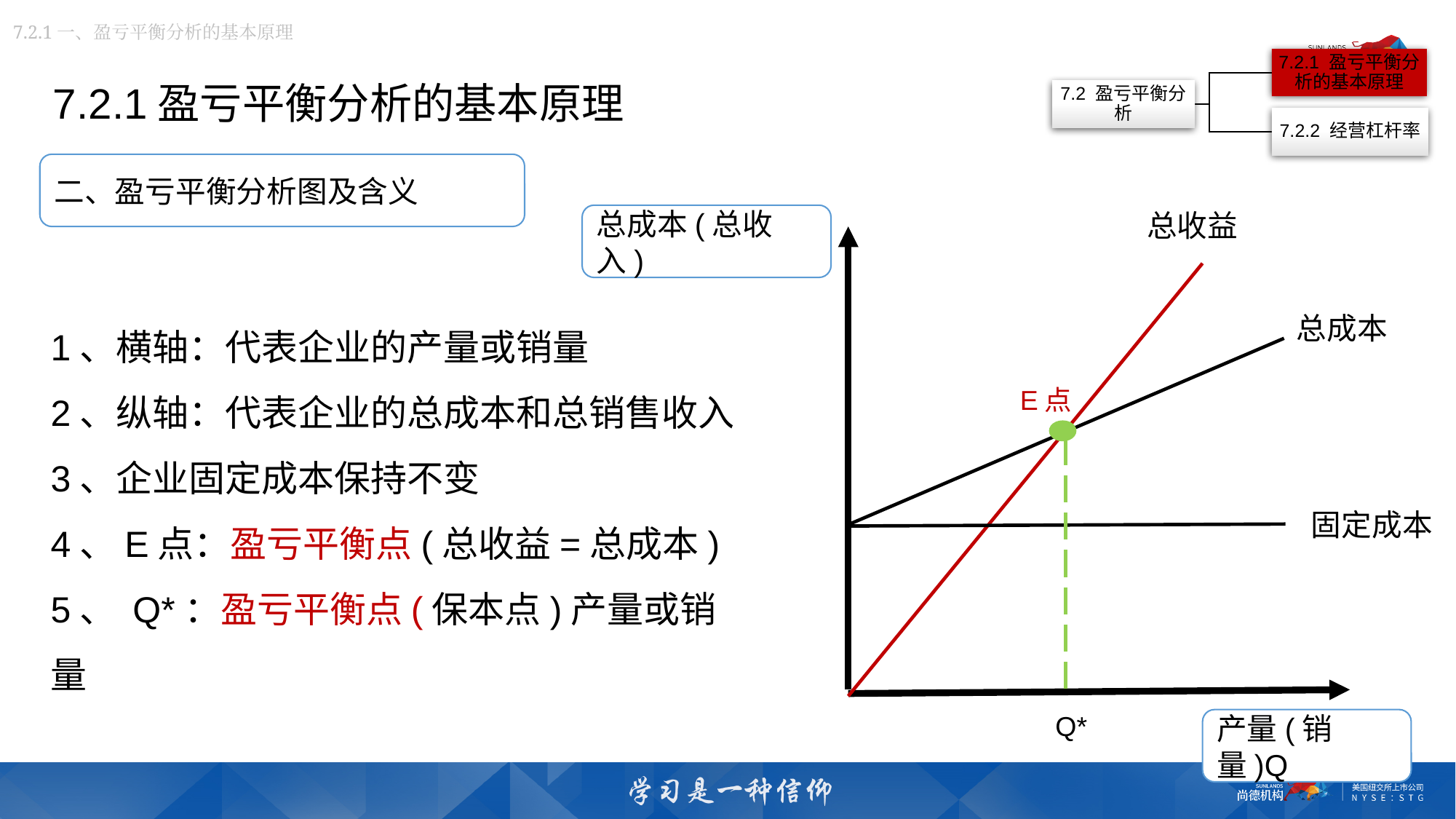

7.2 盈亏平衡分析
7.2.1 盈亏平衡分析的基本原理
7.2.2 经营杠杆率
7.2.1一、盈亏平衡分析的基本原理
7.2.1盈亏平衡分析的基本原理
二、盈亏平衡分析图及含义
总收益
总成本(总收入)
1、横轴：代表企业的产量或销量
2、纵轴：代表企业的总成本和总销售收入
3、企业固定成本保持不变
4、E点：盈亏平衡点(总收益=总成本)
5、 Q*：盈亏平衡点(保本点)产量或销量
总成本
E点

固定成本
Q*
产量(销量)Q